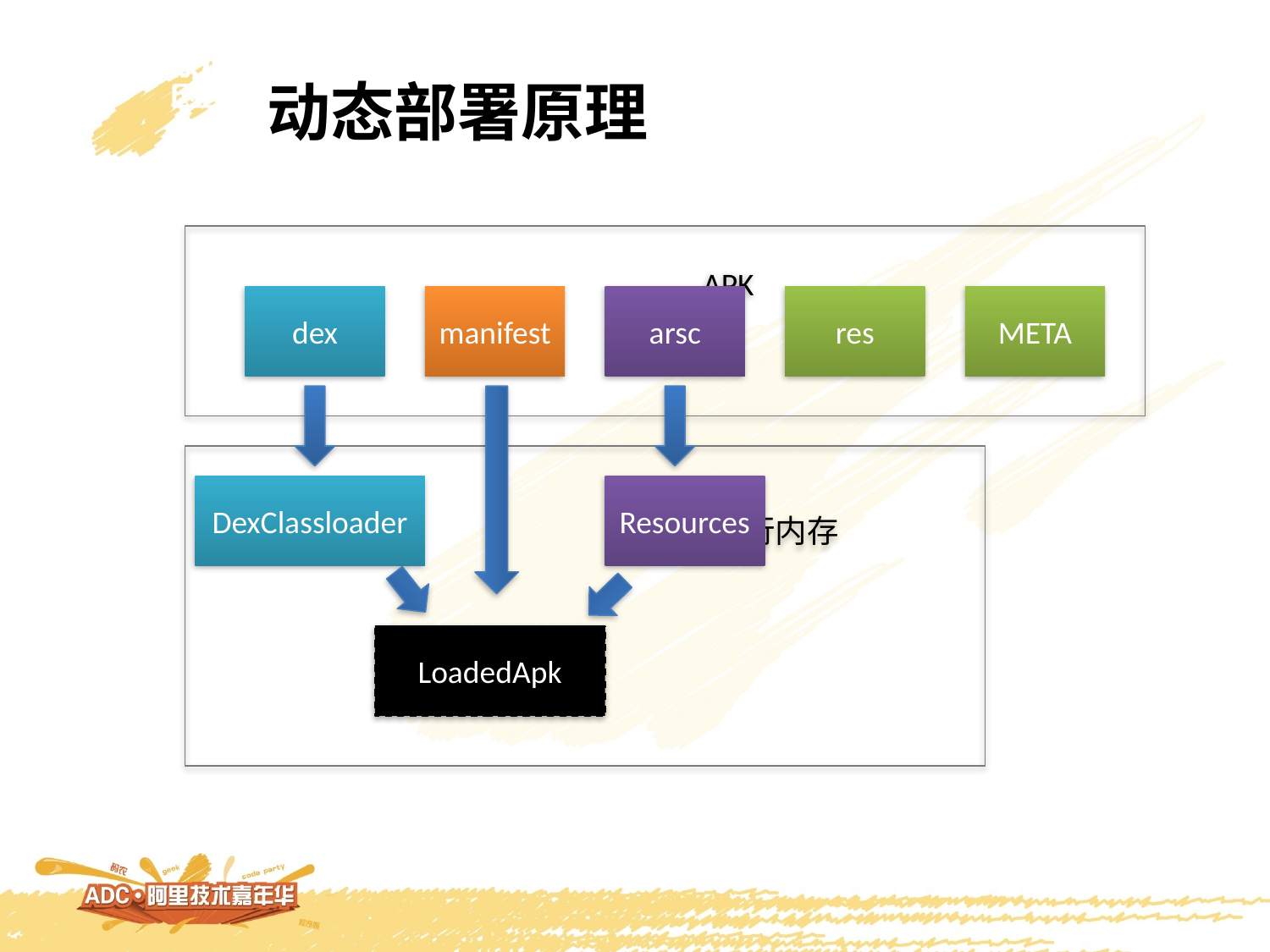

动态部署原理
															APK

dex
manifest
arsc
res
META

															运行内存

DexClassloader
Resources

LoadedApk
LoadedApk